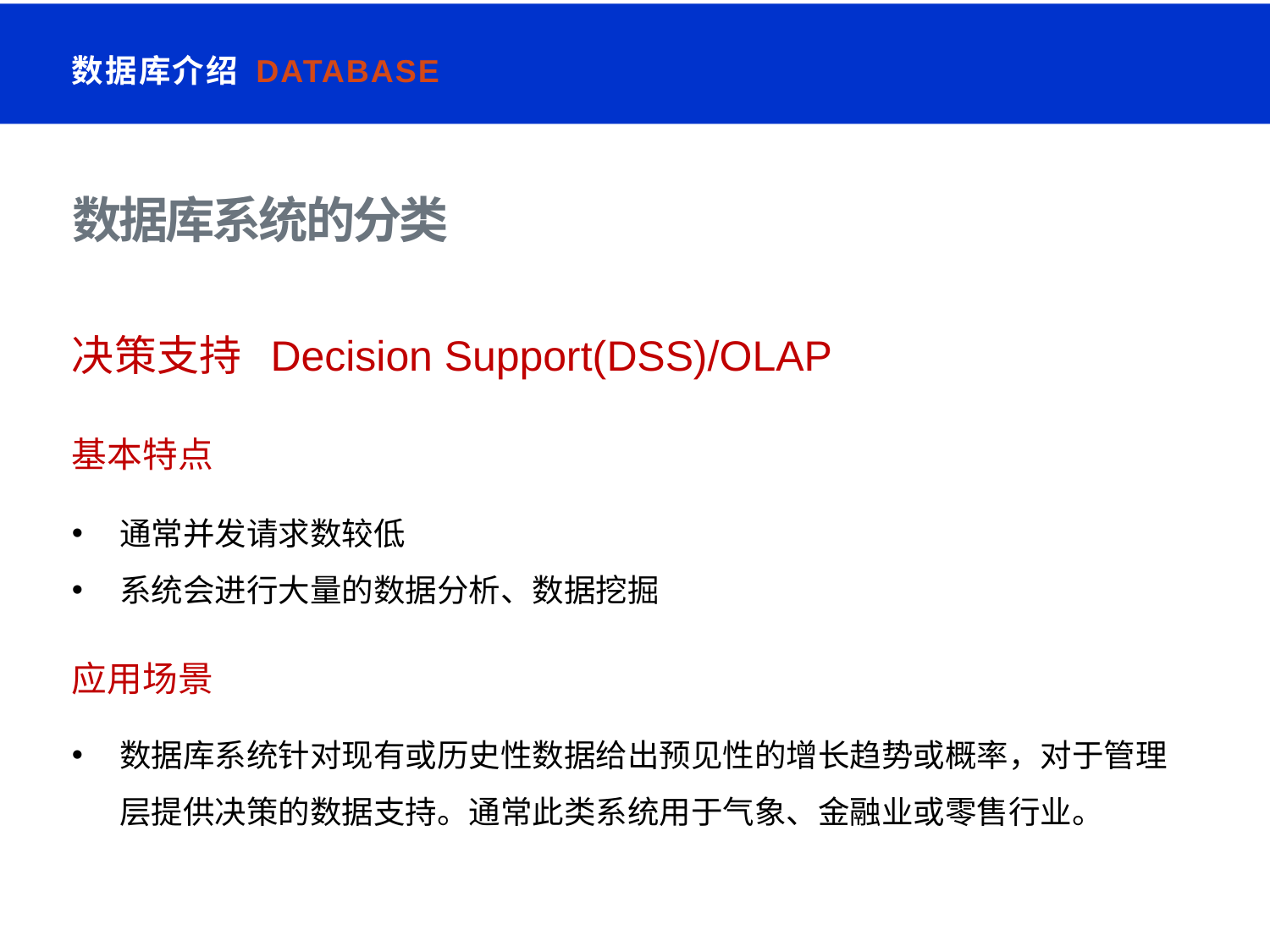

数据库介绍 Database
# 数据库系统的分类
决策支持  Decision Support(DSS)/OLAP
基本特点
通常并发请求数较低
系统会进行大量的数据分析、数据挖掘
应用场景
数据库系统针对现有或历史性数据给出预见性的增长趋势或概率，对于管理层提供决策的数据支持。通常此类系统用于气象、金融业或零售行业。